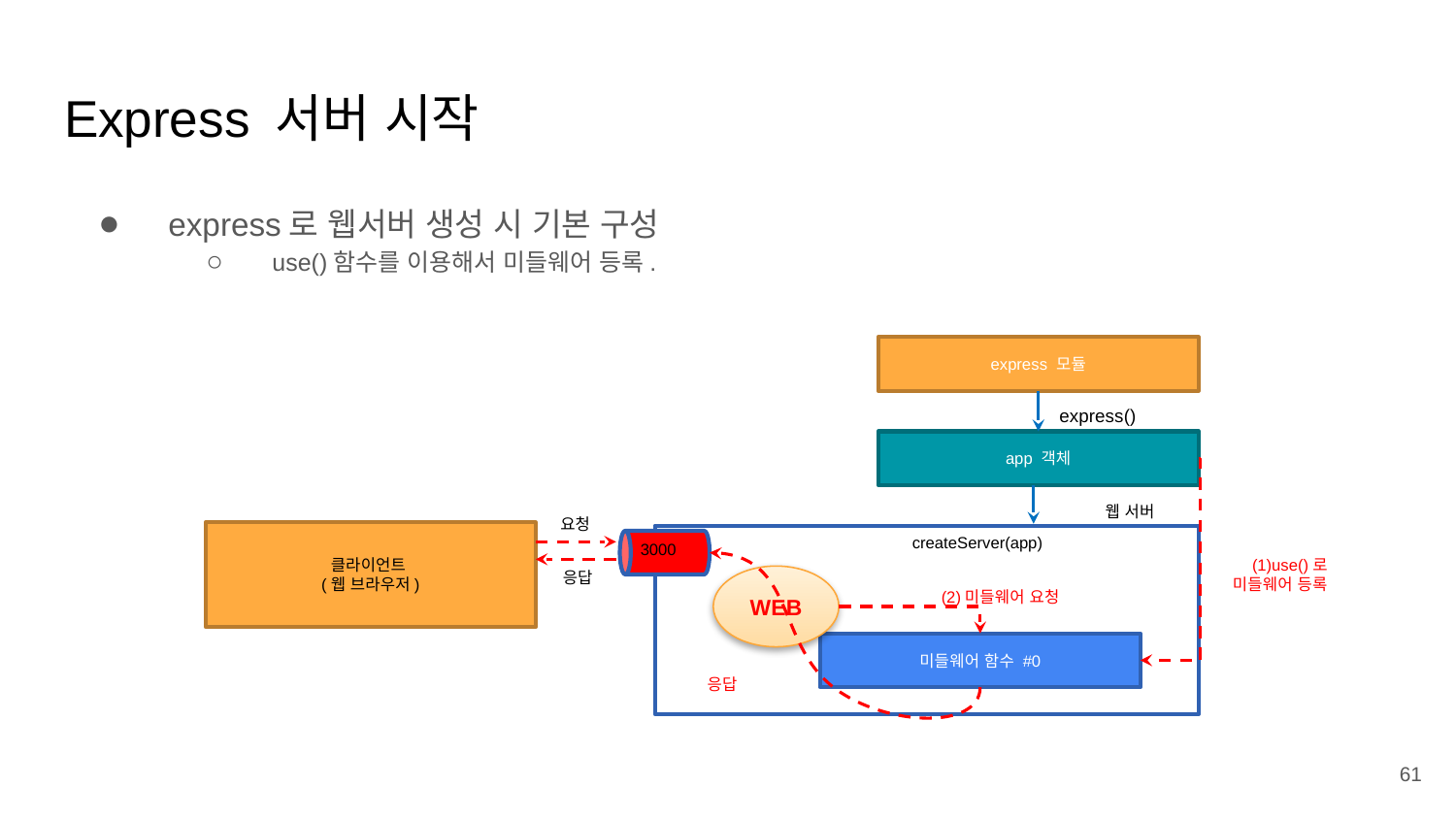

# Express 서버 시작
express로 웹서버 생성 시 기본 구성
use()함수를 이용해서 미들웨어 등록.

express 모듈
express()
app 객체
웹 서버
요청

클라이언트
(웹 브라우저)
createServer(app)

3000
(1)use()로
미들웨어 등록
응답
WEB
(2)미들웨어 요청
미들웨어 함수 #0
응답
61